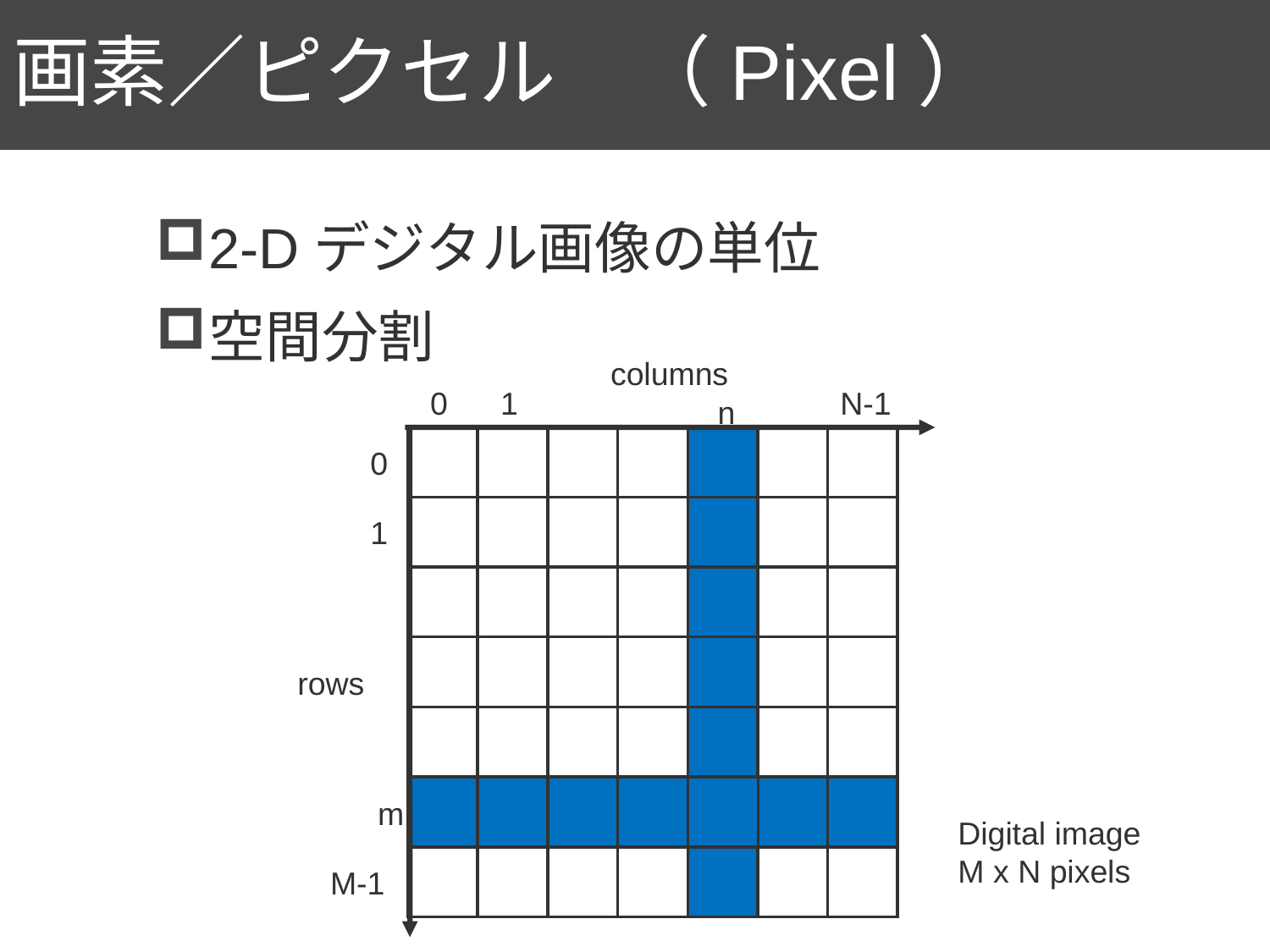

# 画素／ピクセル　（Pixel）
2-Dデジタル画像の単位
空間分割
columns
0
1
N-1
n

0

1

rows

m
Digital image
M x N pixels

M-1